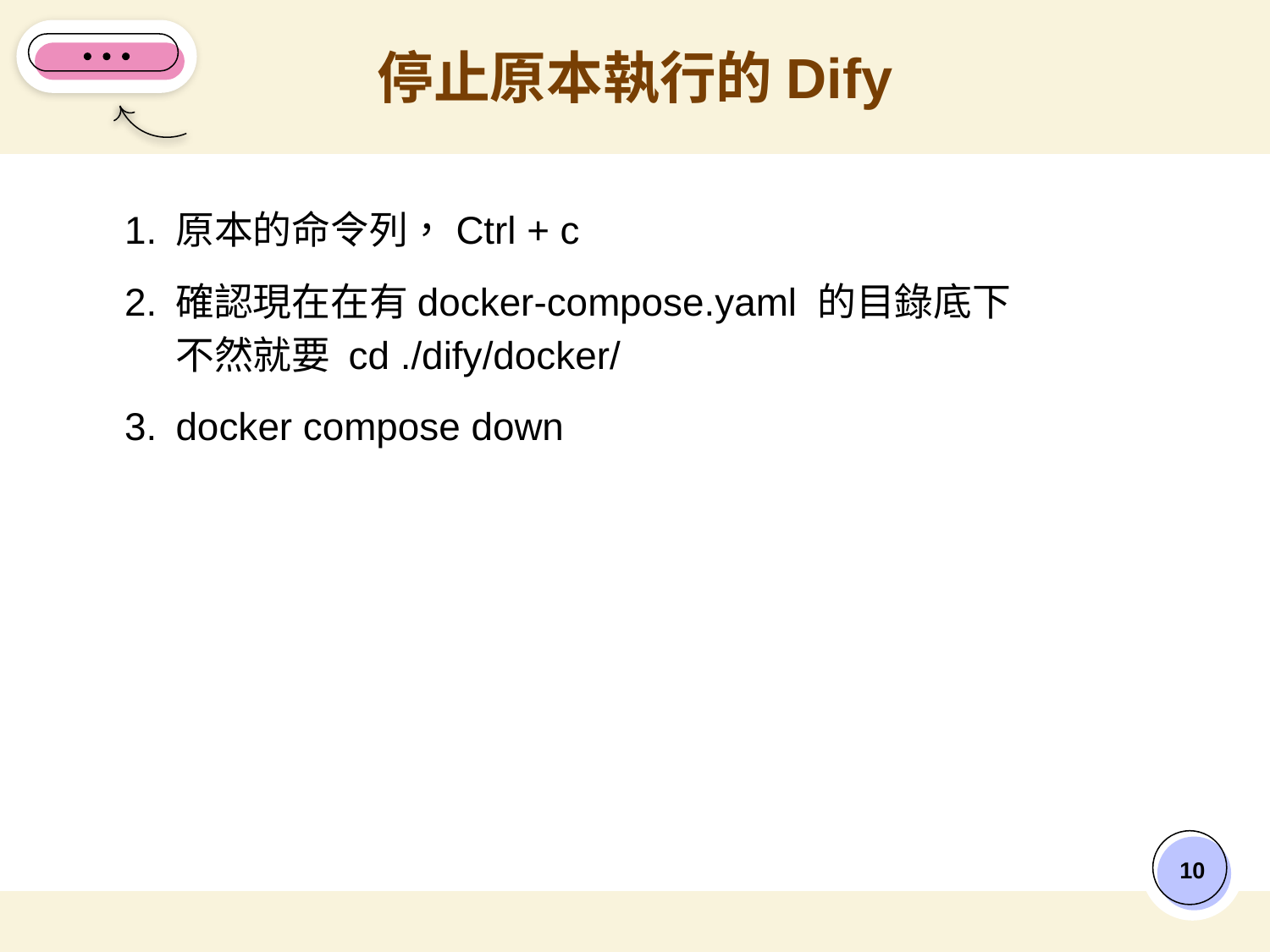

# 停止原本執行的Dify
原本的命令列，Ctrl + c
確認現在在有docker-compose.yaml 的目錄底下
不然就要 cd ./dify/docker/
docker compose down
10